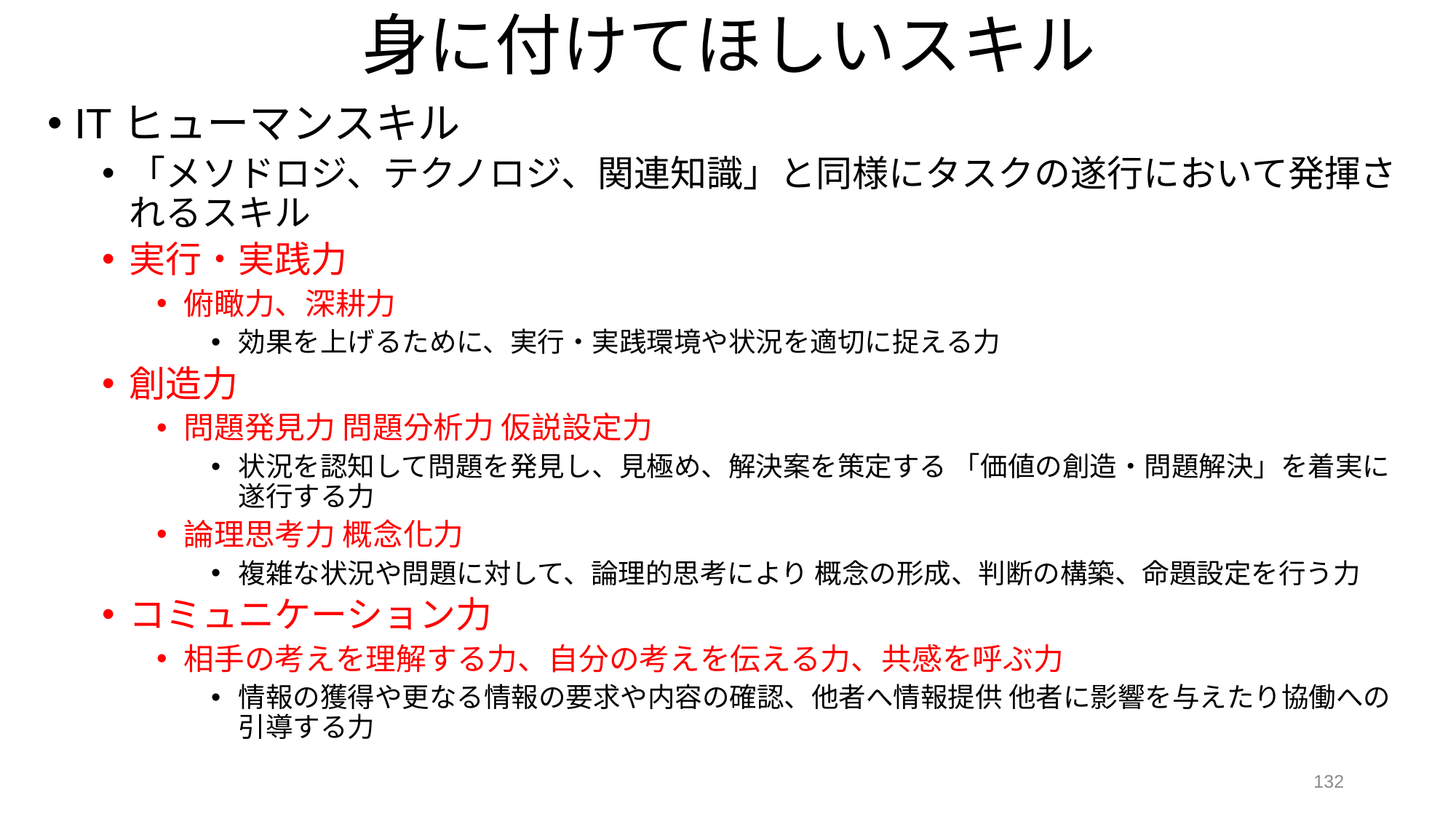

# 身に付けてほしいスキル
ITヒューマンスキル
「メソドロジ、テクノロジ、関連知識」と同様にタスクの遂行において発揮されるスキル
実⾏・実践⼒
俯瞰力、深耕力
効果を上げるために、実⾏・実践環境や状況を適切に捉える⼒
創造⼒
問題発⾒⼒ 問題分析⼒ 仮説設定⼒
状況を認知して問題を発⾒し、⾒極め、解決案を策定する 「価値の創造・問題解決」を着実に遂⾏する⼒
論理思考⼒ 概念化⼒
複雑な状況や問題に対して、論理的思考により 概念の形成、判断の構築、命題設定を⾏う⼒
コミュニケーション⼒
相⼿の考えを理解する⼒、⾃分の考えを伝える⼒、共感を呼ぶ⼒
情報の獲得や更なる情報の要求や内容の確認、他者へ情報提供 他者に影響を与えたり協働への引導する⼒

132